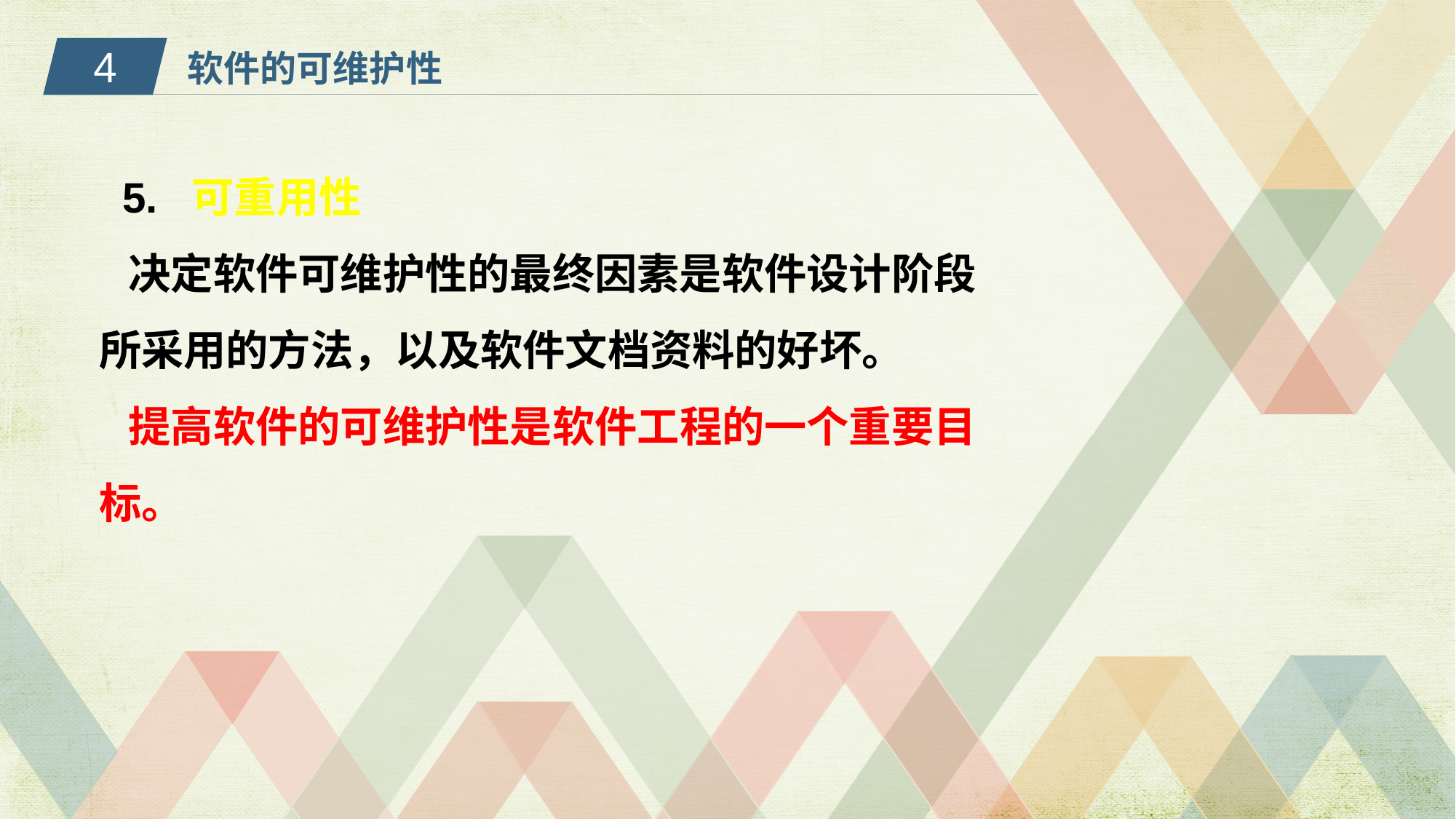

4

软件的可维护性

  5.  可重用性
  决定软件可维护性的最终因素是软件设计阶段所采用的方法，以及软件文档资料的好坏。
  提高软件的可维护性是软件工程的一个重要目标。